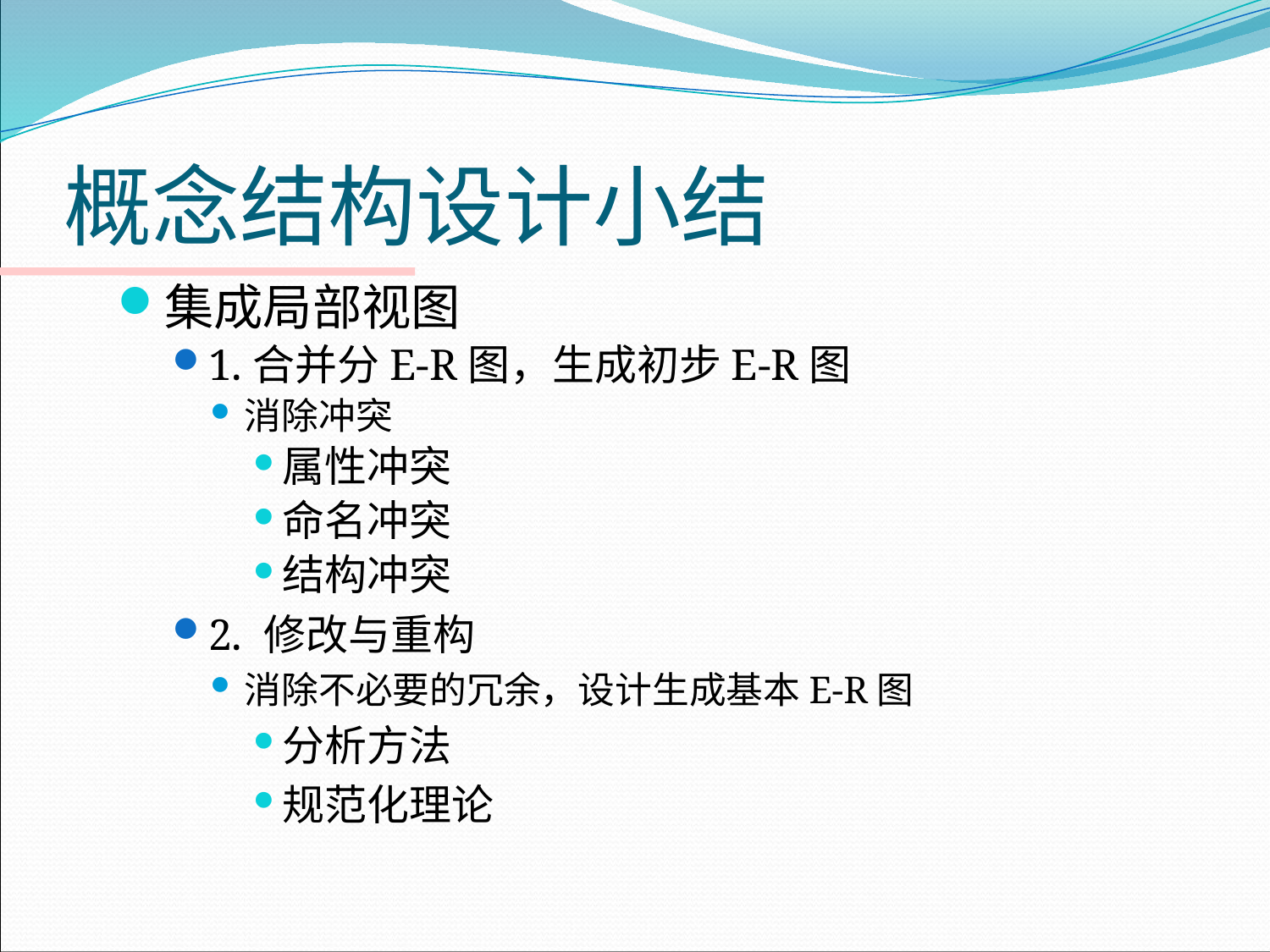

# 概念结构设计小结
集成局部视图
1.合并分E-R图，生成初步E-R图
消除冲突
属性冲突
命名冲突
结构冲突
2. 修改与重构
消除不必要的冗余，设计生成基本E-R图
分析方法
规范化理论

740